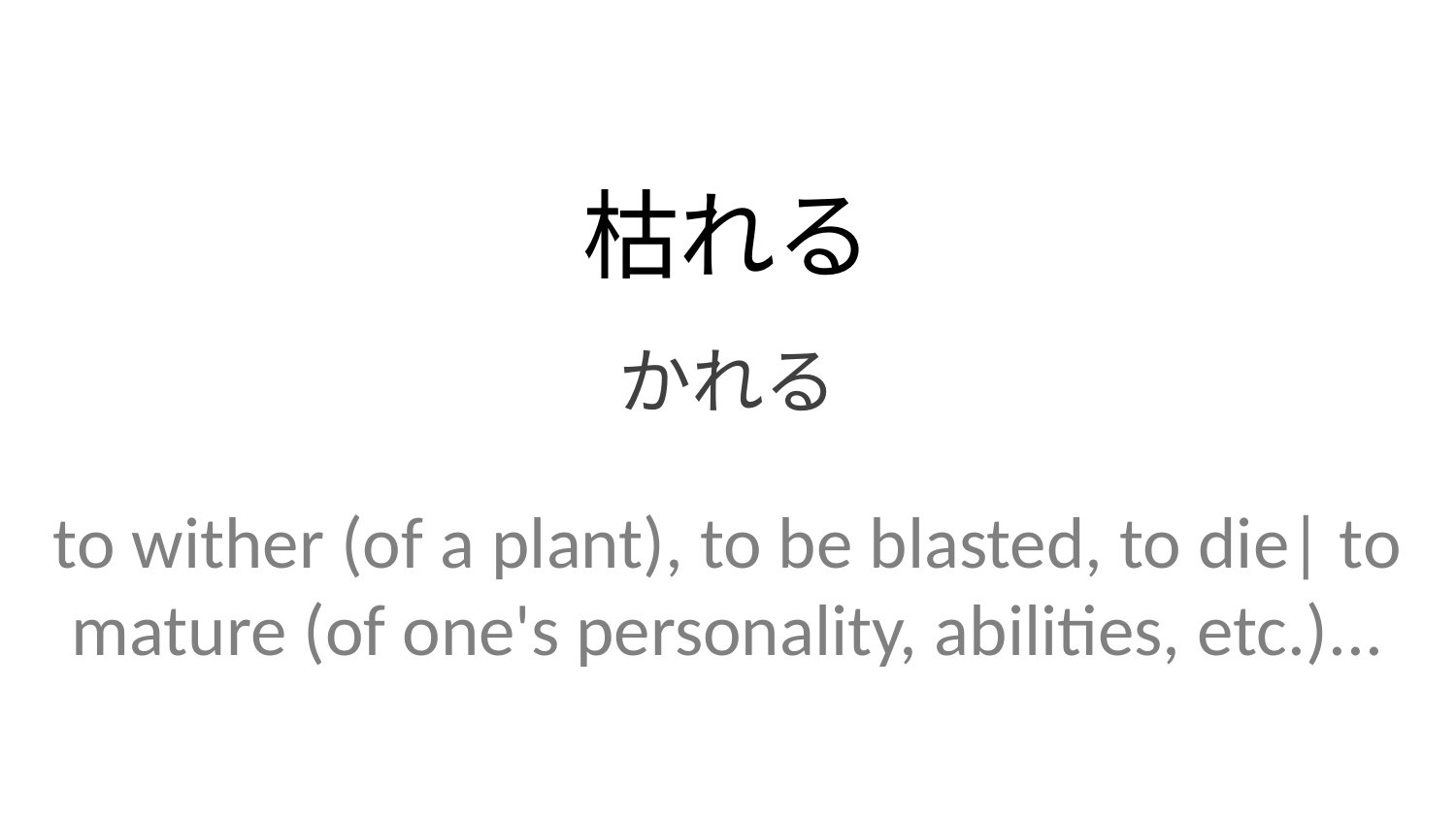

枯れる

かれる
to wither (of a plant), to be blasted, to die| to mature (of one's personality, abilities, etc.)...